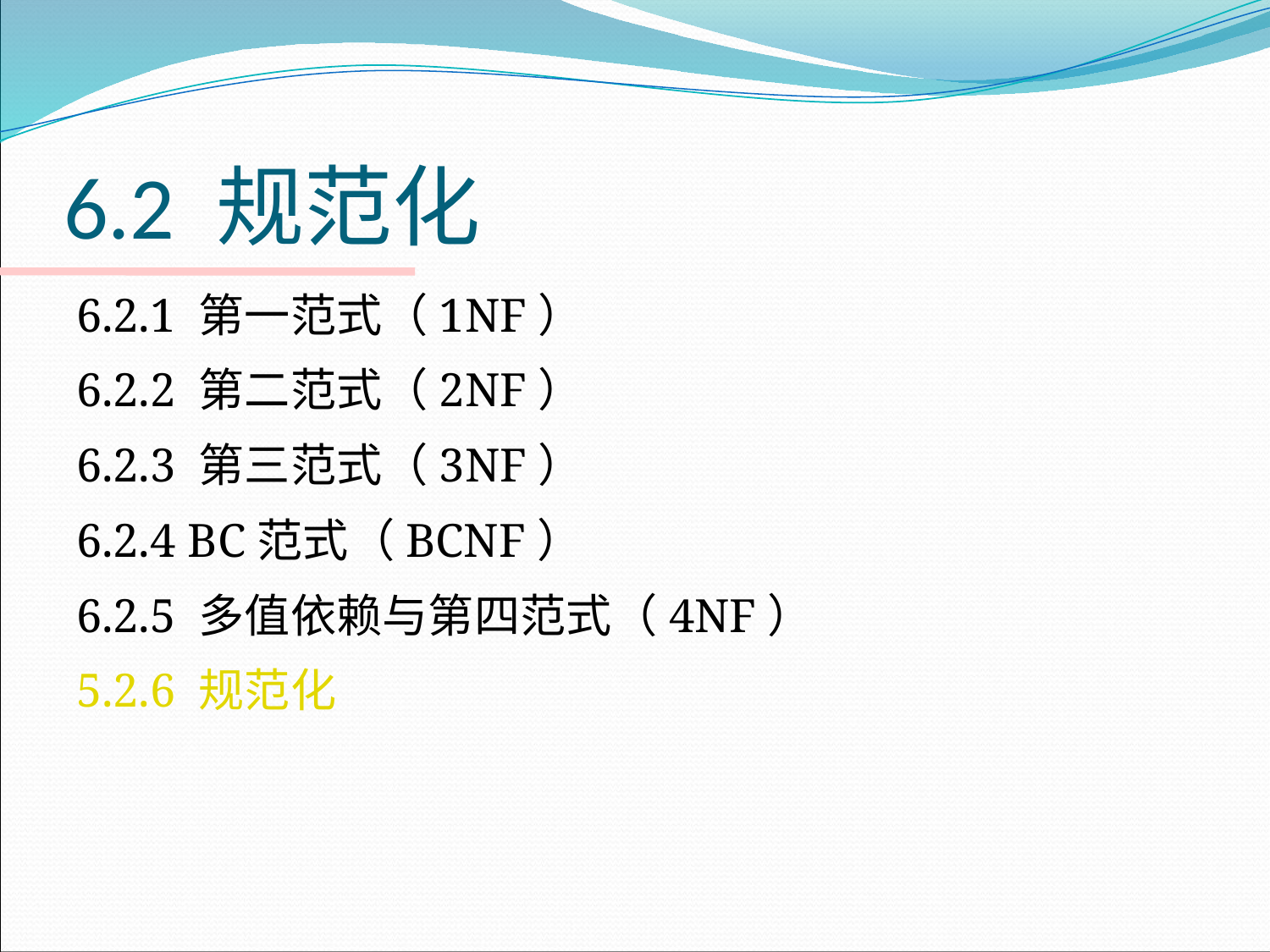

# 6.2 规范化
6.2.1 第一范式（1NF）
6.2.2 第二范式（2NF）
6.2.3 第三范式（3NF）
6.2.4 BC范式（BCNF）
6.2.5 多值依赖与第四范式（4NF）
5.2.6 规范化

585